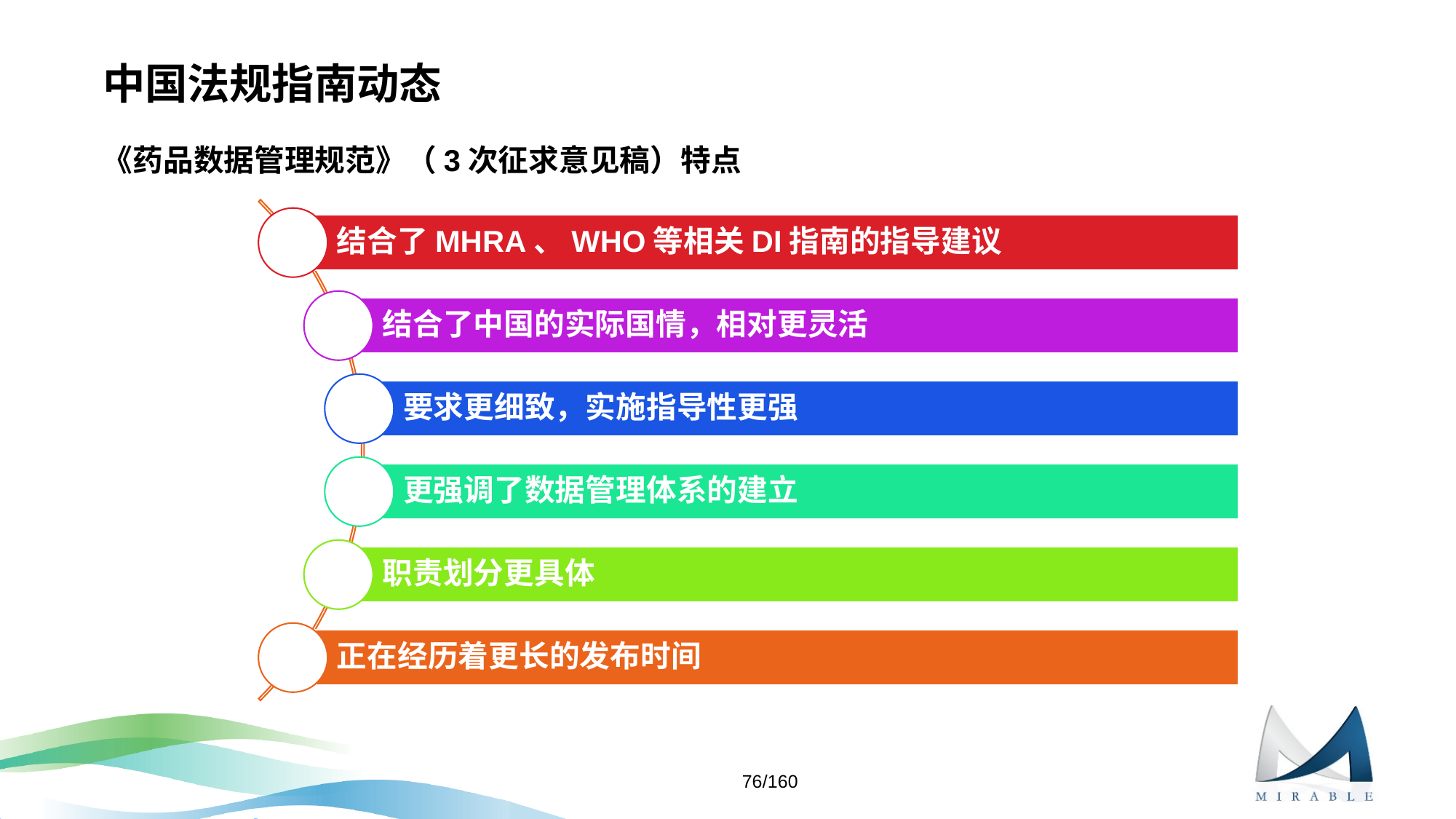

# 中国法规指南动态
《药品数据管理规范》（3次征求意见稿）特点
结合了MHRA、WHO等相关DI指南的指导建议
结合了中国的实际国情，相对更灵活
要求更细致，实施指导性更强
更强调了数据管理体系的建立
职责划分更具体
正在经历着更长的发布时间
76/160